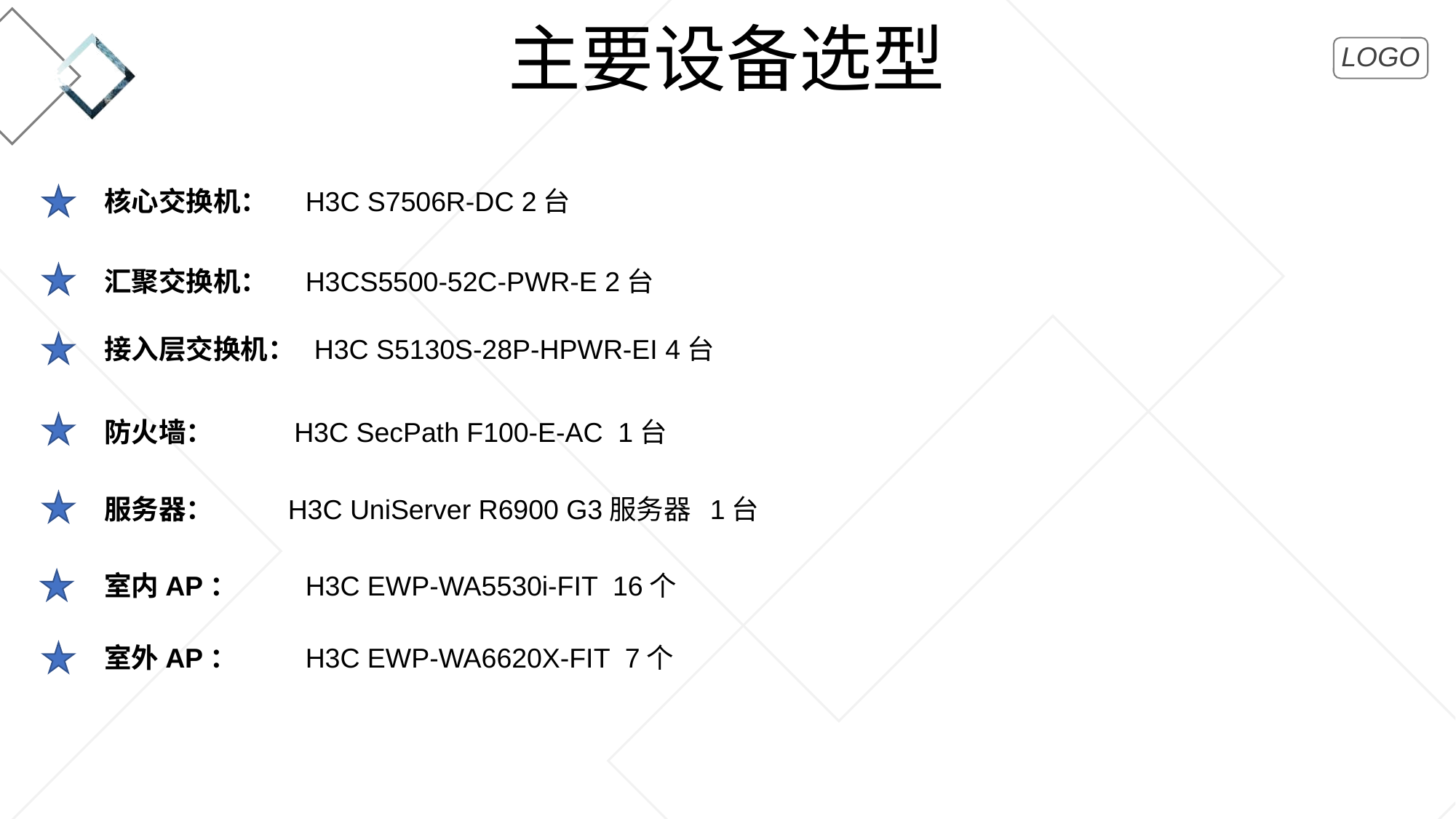

主要设备选型
核心交换机：     H3C S7506R-DC 2台

汇聚交换机：     H3CS5500-52C-PWR-E 2台

接入层交换机：  H3C S5130S-28P-HPWR-EI 4台

防火墙：            H3C SecPath F100-E-AC  1台

服务器：           H3C UniServer R6900 G3服务器  1台

室内AP：          H3C EWP-WA5530i-FIT  16个

室外AP：          H3C EWP-WA6620X-FIT  7个